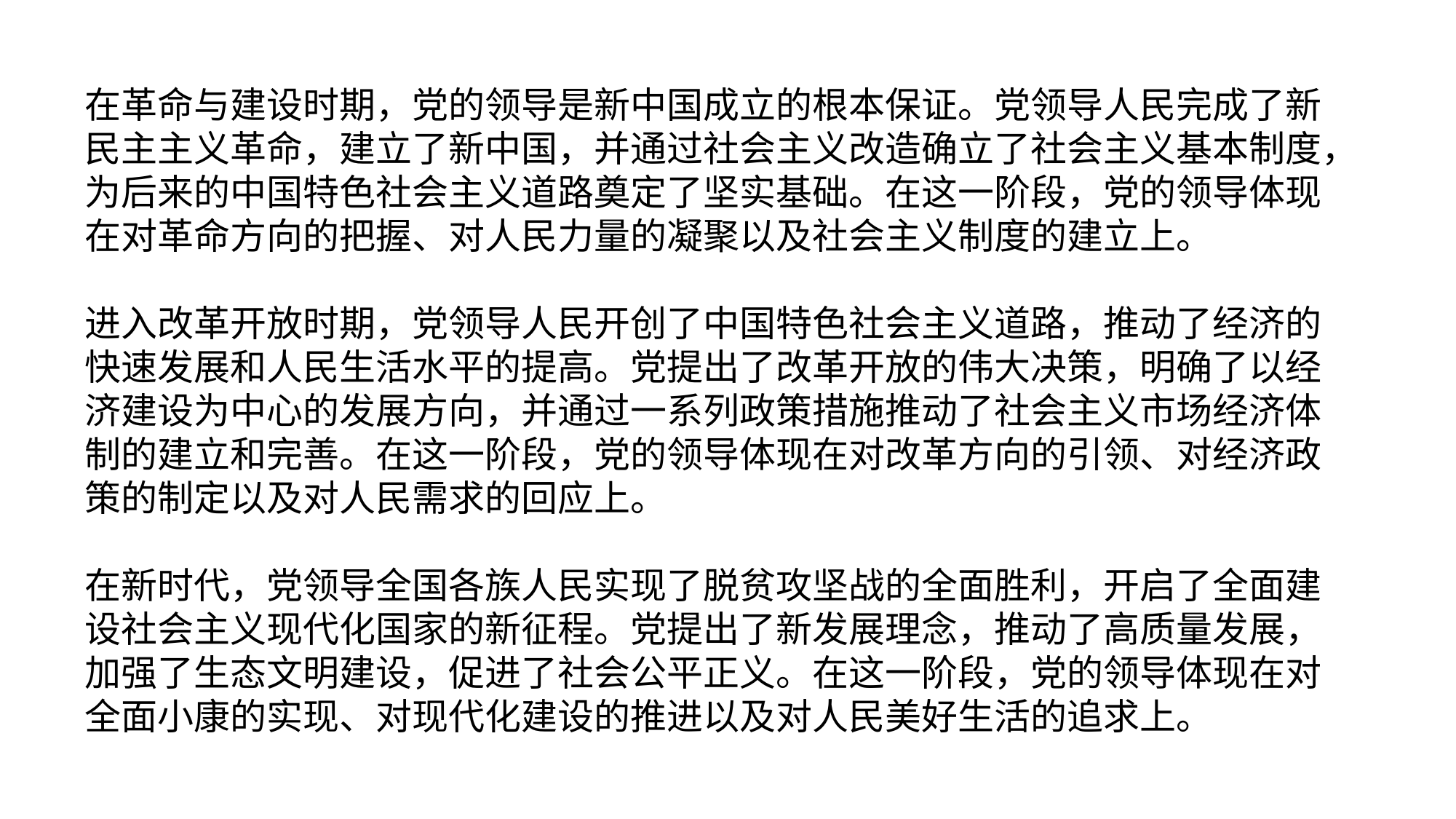

在革命与建设时期，党的领导是新中国成立的根本保证。党领导人民完成了新民主主义革命，建立了新中国，并通过社会主义改造确立了社会主义基本制度，为后来的中国特色社会主义道路奠定了坚实基础。在这一阶段，党的领导体现在对革命方向的把握、对人民力量的凝聚以及社会主义制度的建立上。

进入改革开放时期，党领导人民开创了中国特色社会主义道路，推动了经济的快速发展和人民生活水平的提高。党提出了改革开放的伟大决策，明确了以经济建设为中心的发展方向，并通过一系列政策措施推动了社会主义市场经济体制的建立和完善。在这一阶段，党的领导体现在对改革方向的引领、对经济政策的制定以及对人民需求的回应上。

在新时代，党领导全国各族人民实现了脱贫攻坚战的全面胜利，开启了全面建设社会主义现代化国家的新征程。党提出了新发展理念，推动了高质量发展，加强了生态文明建设，促进了社会公平正义。在这一阶段，党的领导体现在对全面小康的实现、对现代化建设的推进以及对人民美好生活的追求上。